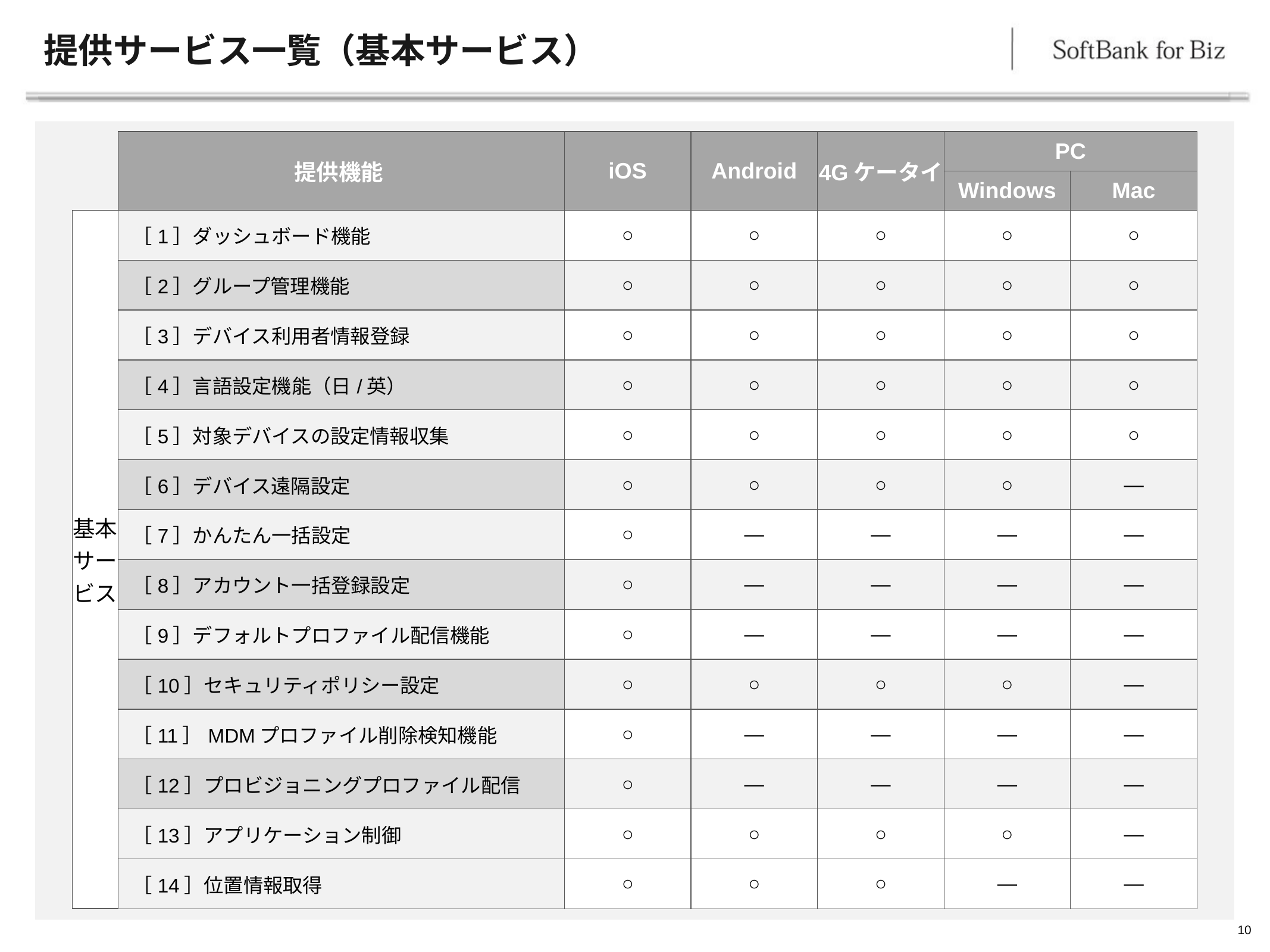

# 提供サービス一覧（基本サービス）
|  | 提供機能 | iOS | Android | 4Gケータイ | PC |  |
| --- | --- | --- | --- | --- | --- | --- |
|  |  |  |  |  | Windows | Mac |
| 基本サービス | ［1］ダッシュボード機能 | ○ | ○ | ○ | ○ | ○ |
|  | ［2］グループ管理機能 | ○ | ○ | ○ | ○ | ○ |
|  | ［3］デバイス利用者情報登録 | ○ | ○ | ○ | ○ | ○ |
|  | ［4］言語設定機能（日/英） | ○ | ○ | ○ | ○ | ○ |
|  | ［5］対象デバイスの設定情報収集 | ○ | ○ | ○ | ○ | ○ |
|  | ［6］デバイス遠隔設定 | ○ | ○ | ○ | ○ | ― |
|  | ［7］かんたん一括設定 | ○ | ― | ― | ― | ― |
|  | ［8］アカウント一括登録設定 | ○ | ― | ― | ― | ― |
|  | ［9］デフォルトプロファイル配信機能 | ○ | ― | ― | ― | ― |
|  | ［10］セキュリティポリシー設定 | ○ | ○ | ○ | ○ | ― |
|  | ［11］MDMプロファイル削除検知機能 | ○ | ― | ― | ― | ― |
|  | ［12］プロビジョニングプロファイル配信 | ○ | ― | ― | ― | ― |
|  | ［13］アプリケーション制御 | ○ | ○ | ○ | ○ | ― |
|  | ［14］位置情報取得 | ○ | ○ | ○ | ― | ― |
10